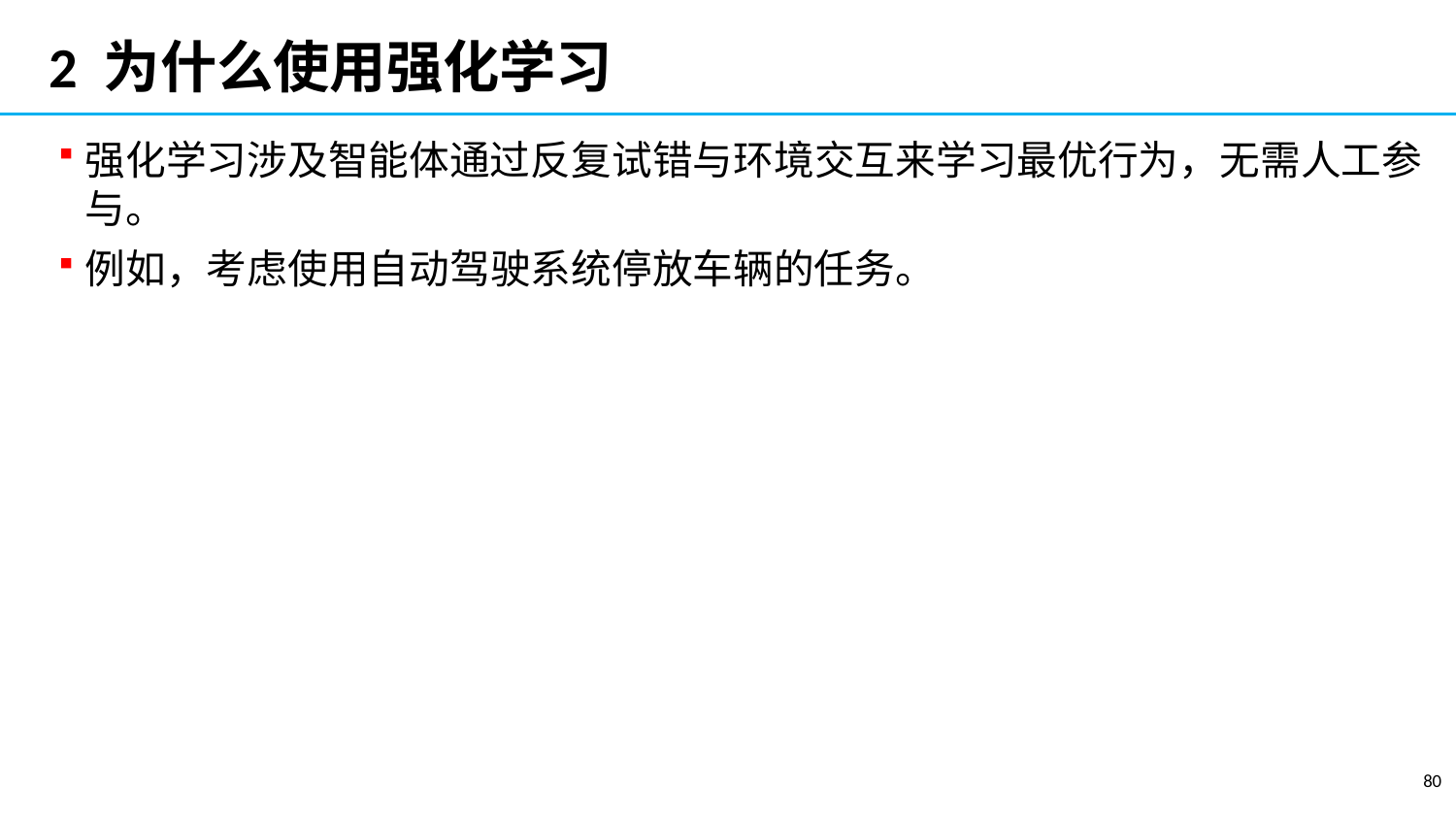

# 2 为什么使用强化学习
强化学习涉及智能体通过反复试错与环境交互来学习最优行为，无需人工参与。
例如，考虑使用自动驾驶系统停放车辆的任务。

80